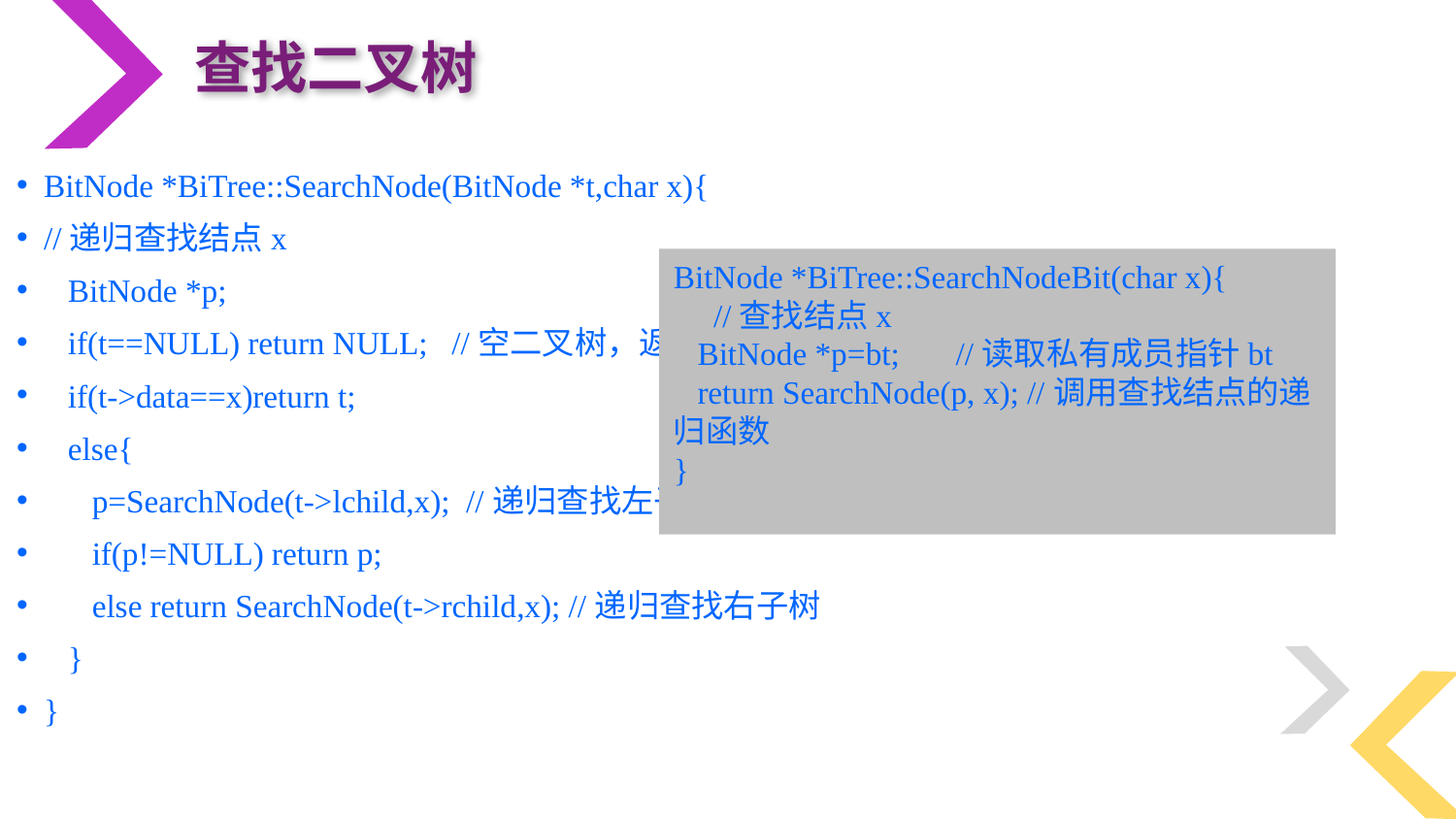

查找二叉树
BitNode *BiTree::SearchNode(BitNode *t,char x){
//递归查找结点x
   BitNode *p;
   if(t==NULL) return NULL;   //空二叉树，返回NULL
   if(t->data==x)return t;
   else{
      p=SearchNode(t->lchild,x);  //递归查找左子树
      if(p!=NULL) return p;
      else return SearchNode(t->rchild,x); //递归查找右子树
   }
}

BitNode *BiTree::SearchNodeBit(char x){
     //查找结点x
   BitNode *p=bt;       //读取私有成员指针bt
   return SearchNode(p, x); //调用查找结点的递归函数
}